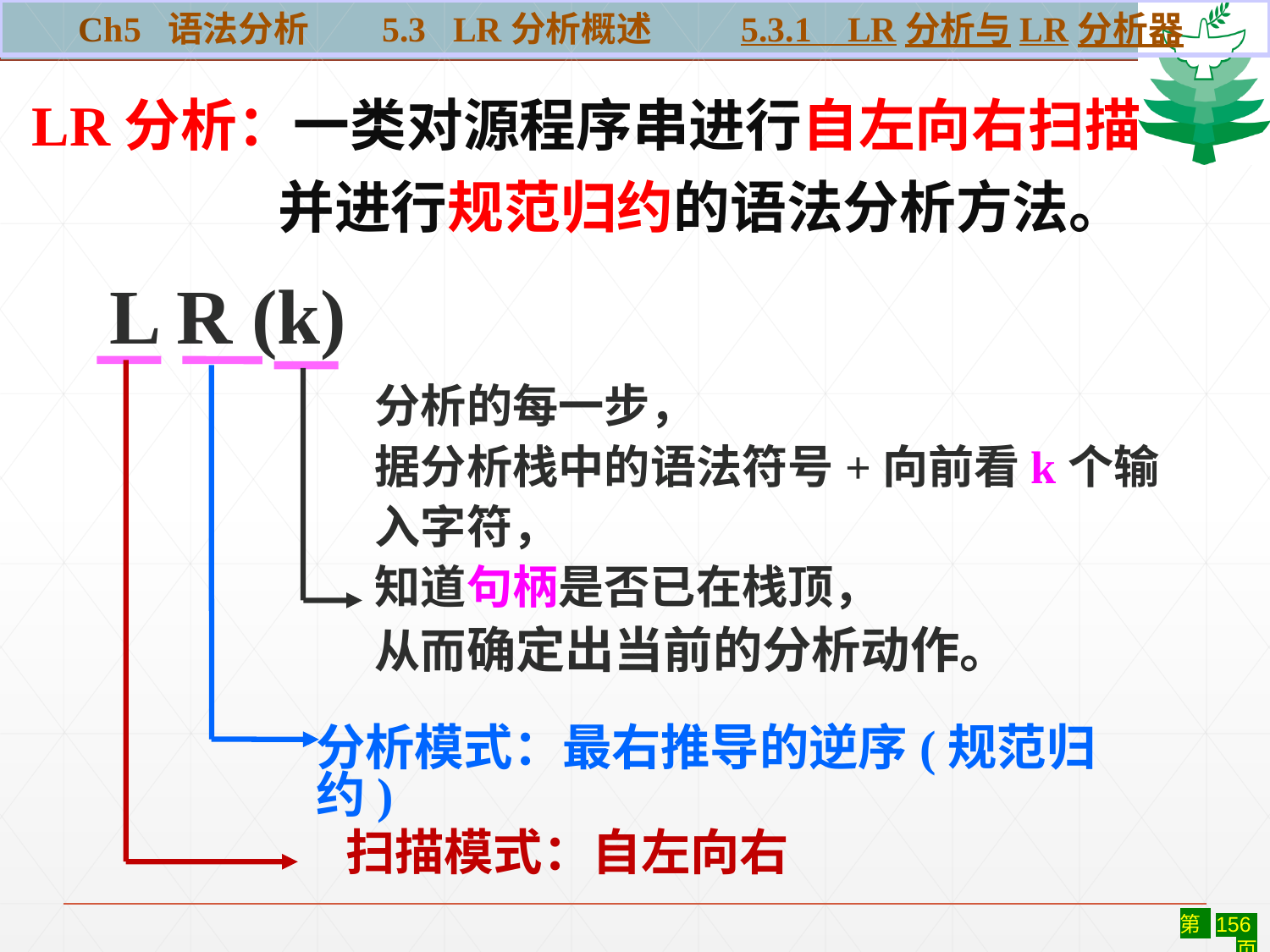

Ch5  语法分析        5.3   LR分析概述          5.3.1    LR分析与LR分析器
LR分析：一类对源程序串进行自左向右扫描
                  并进行规范归约的语法分析方法。
L R (k)

扫描模式：自左向右

分析模式：最右推导的逆序(规范归约)

分析的每一步，
据分析栈中的语法符号+向前看k个输入字符，
知道句柄是否已在栈顶，
从而确定出当前的分析动作。